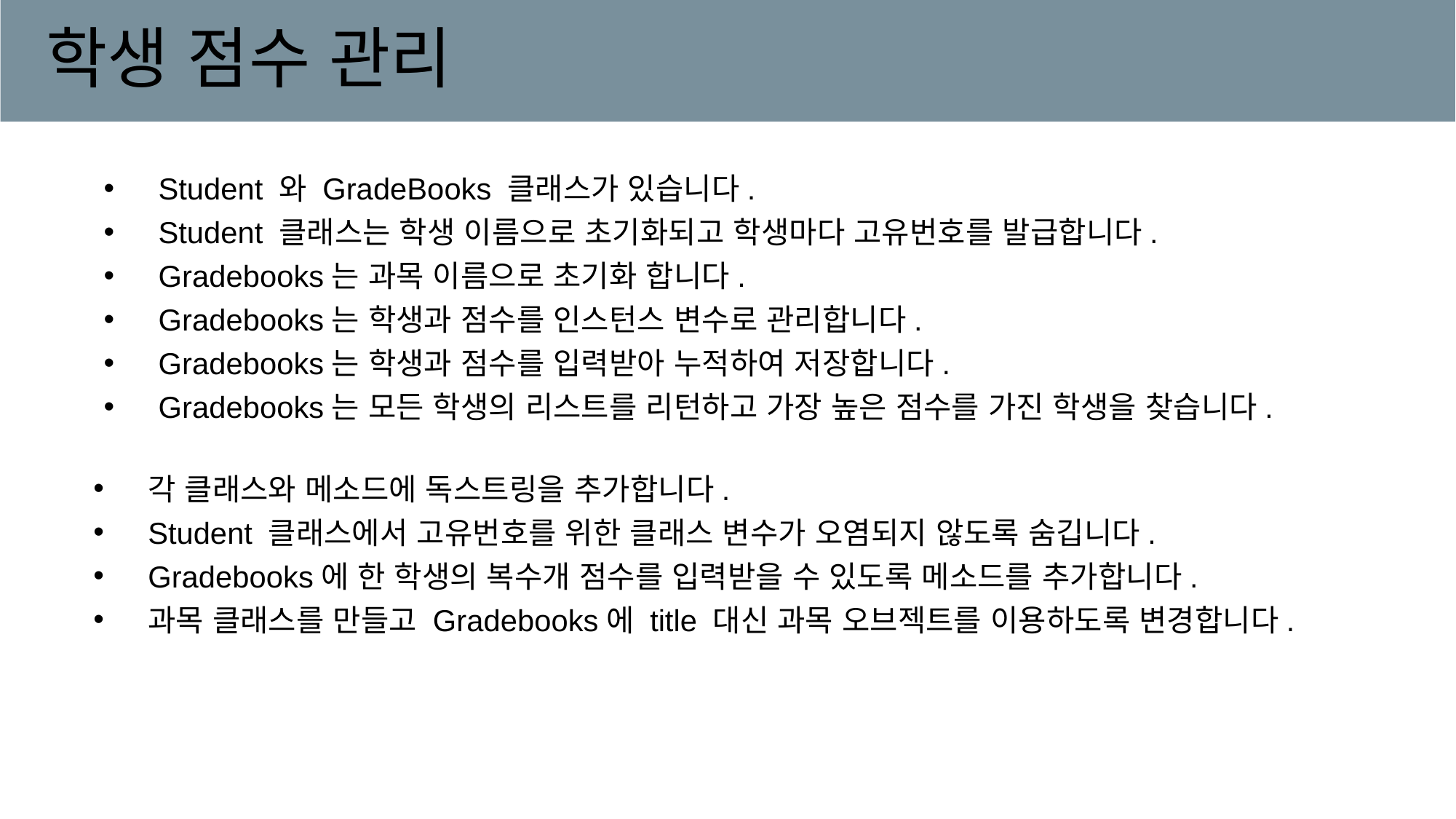

# 학생 점수 관리
Student 와 GradeBooks 클래스가 있습니다.
Student 클래스는 학생 이름으로 초기화되고 학생마다 고유번호를 발급합니다.
Gradebooks는 과목 이름으로 초기화 합니다.
Gradebooks는 학생과 점수를 인스턴스 변수로 관리합니다.
Gradebooks는 학생과 점수를 입력받아 누적하여 저장합니다.
Gradebooks는 모든 학생의 리스트를 리턴하고 가장 높은 점수를 가진 학생을 찾습니다.
각 클래스와 메소드에 독스트링을 추가합니다.
Student 클래스에서 고유번호를 위한 클래스 변수가 오염되지 않도록 숨깁니다.
Gradebooks에 한 학생의 복수개 점수를 입력받을 수 있도록 메소드를 추가합니다.
과목 클래스를 만들고 Gradebooks에 title 대신 과목 오브젝트를 이용하도록 변경합니다.